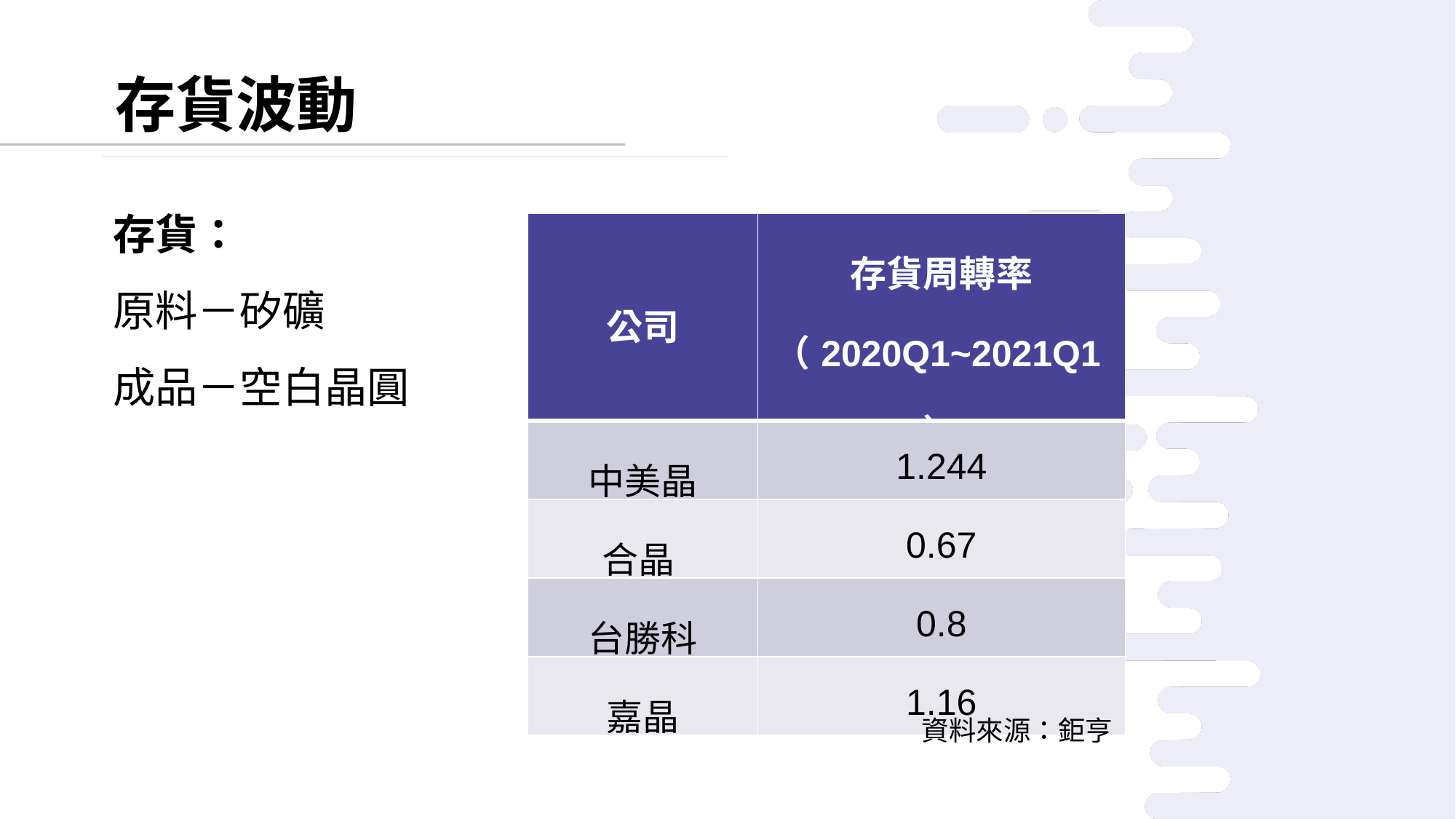

存貨波動
存貨：
原料－矽礦
成品－空白晶圓
| 公司 | 存貨周轉率（2020Q1~2021Q1） |
| --- | --- |
| 中美晶 | 1.244 |
| 合晶 | 0.67 |
| 台勝科 | 0.8 |
| 嘉晶 | 1.16 |
資料來源：鉅亨